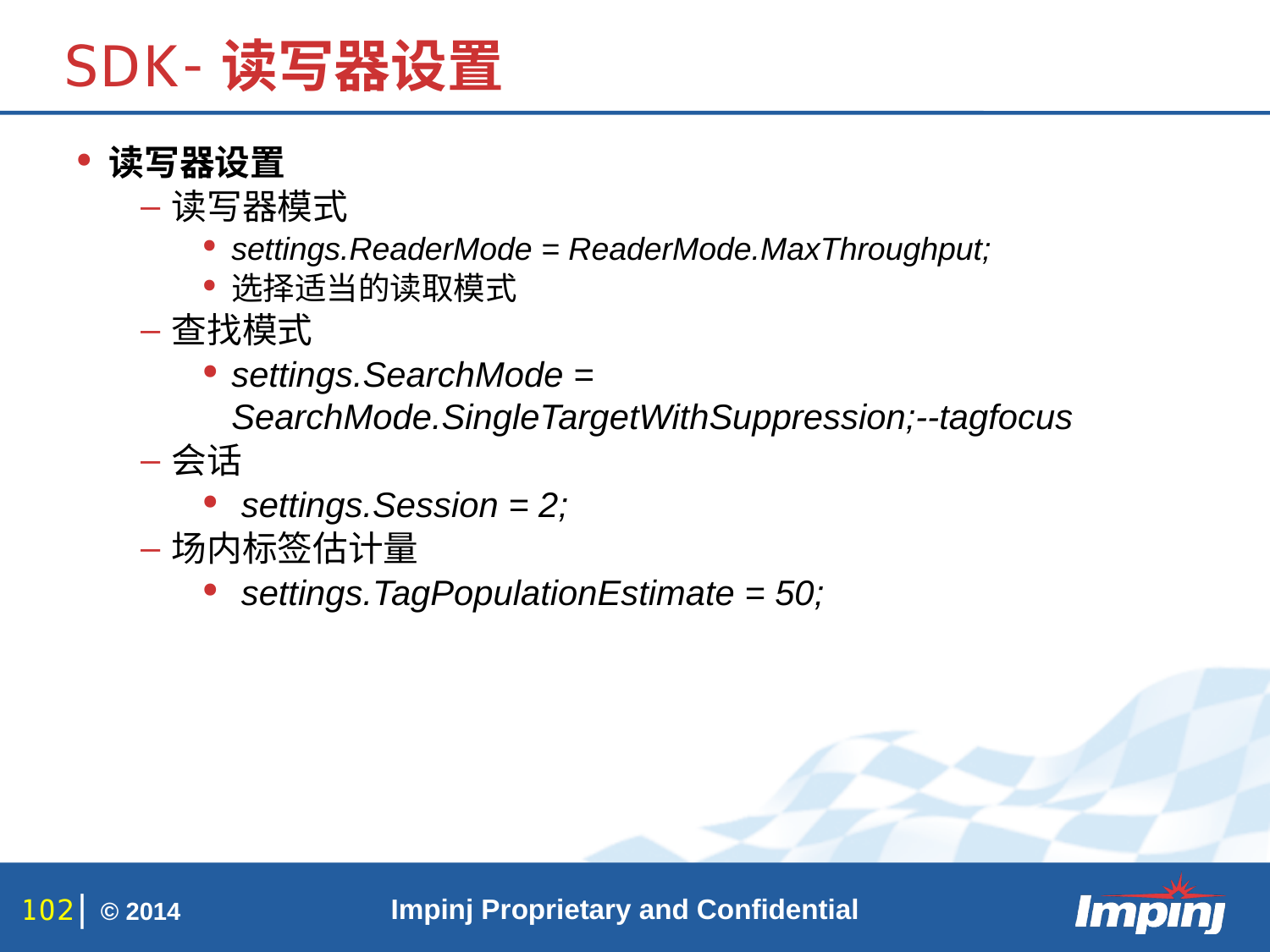

# SDK-读写器设置
读写器设置
读写器模式
settings.ReaderMode = ReaderMode.MaxThroughput;
选择适当的读取模式
查找模式
settings.SearchMode = SearchMode.SingleTargetWithSuppression;--tagfocus
会话
 settings.Session = 2;
场内标签估计量
 settings.TagPopulationEstimate = 50;